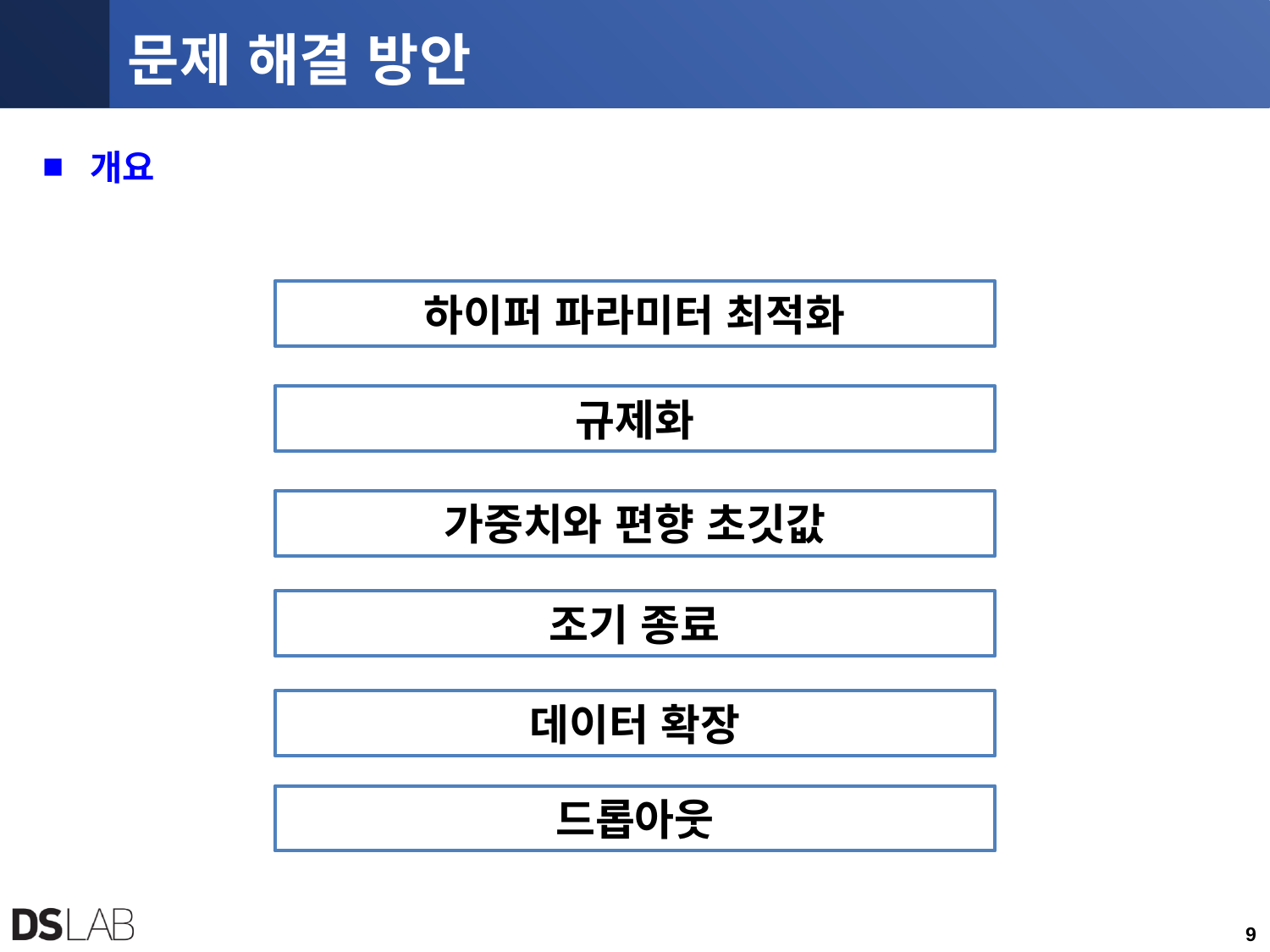

# 문제 해결 방안
개요

하이퍼 파라미터 최적화
규제화
가중치와 편향 초깃값
조기 종료
데이터 확장
드롭아웃
9